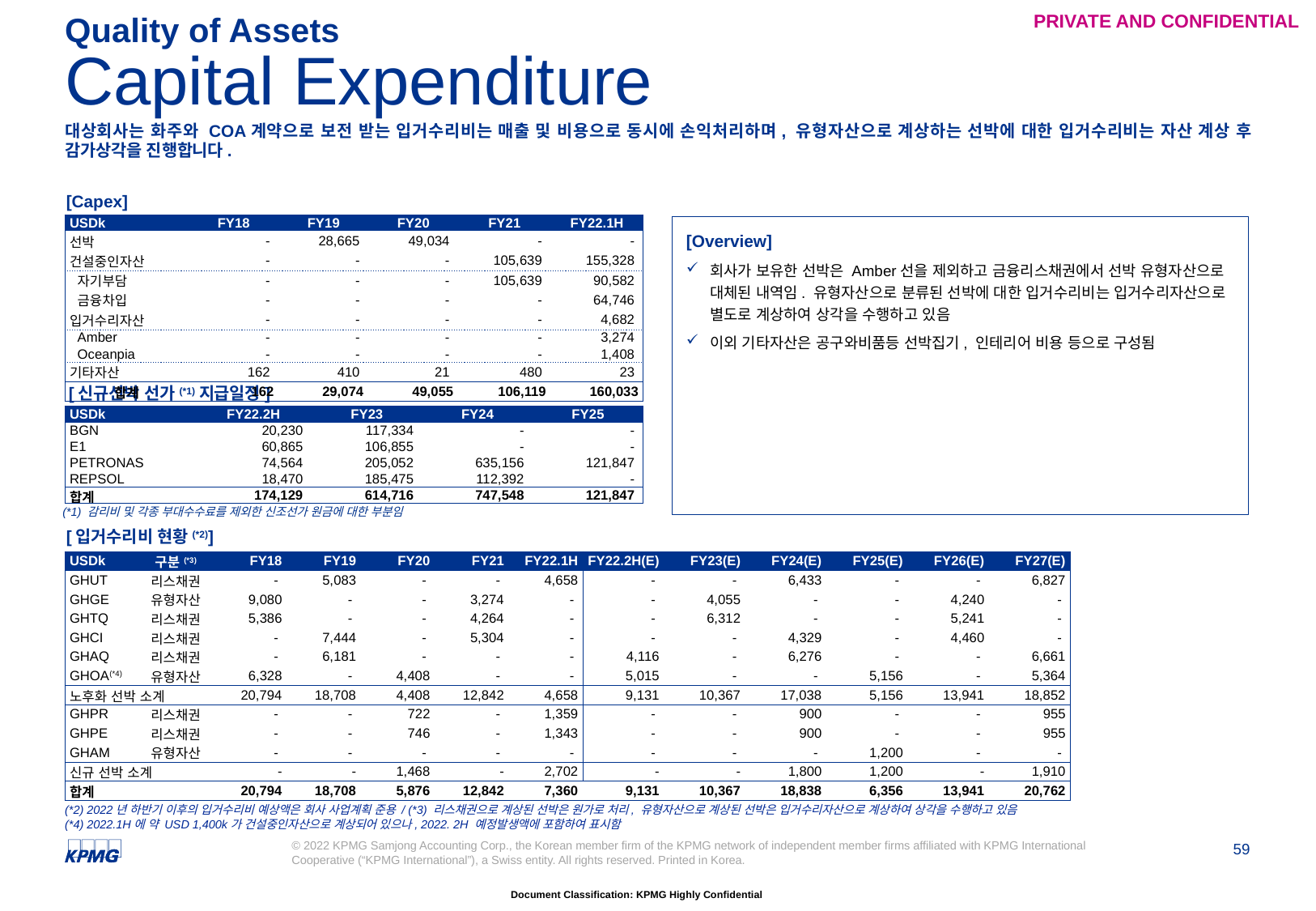

Quality of Assets
# Capital Expenditure
대상회사는 화주와 COA계약으로 보전 받는 입거수리비는 매출 및 비용으로 동시에 손익처리하며, 유형자산으로 계상하는 선박에 대한 입거수리비는 자산 계상 후 감가상각을 진행합니다.
[Capex]
| USDk | FY18 | FY19 | FY20 | FY21 | FY22.1H |
| --- | --- | --- | --- | --- | --- |
| 선박 | - | 28,665 | 49,034 | - | - |
| 건설중인자산 | - | - | - | 105,639 | 155,328 |
| 자기부담 | - | - | - | 105,639 | 90,582 |
| 금융차입 | - | - | - | - | 64,746 |
| 입거수리자산 | - | - | - | - | 4,682 |
| Amber | - | - | - | - | 3,274 |
| Oceanpia | - | - | - | - | 1,408 |
| 기타자산 | 162 | 410 | 21 | 480 | 23 |
| 합계 | 162 | 29,074 | 49,055 | 106,119 | 160,033 |
[Overview]
회사가 보유한 선박은 Amber선을 제외하고 금융리스채권에서 선박 유형자산으로 대체된 내역임. 유형자산으로 분류된 선박에 대한 입거수리비는 입거수리자산으로 별도로 계상하여 상각을 수행하고 있음
이외 기타자산은 공구와비품등 선박집기, 인테리어 비용 등으로 구성됨
[신규선박 선가(*1)지급일정]
| USDk | FY22.2H | FY23 | FY24 | FY25 |
| --- | --- | --- | --- | --- |
| BGN | 20,230 | 117,334 | - | - |
| E1 | 60,865 | 106,855 | - | - |
| PETRONAS | 74,564 | 205,052 | 635,156 | 121,847 |
| REPSOL | 18,470 | 185,475 | 112,392 | - |
| 합계 | 174,129 | 614,716 | 747,548 | 121,847 |
(*1) 감리비 및 각종 부대수수료를 제외한 신조선가 원금에 대한 부분임
[입거수리비 현황(*2)]
| USDk | 구분(\*3) | FY18 | FY19 | FY20 | FY21 | FY22.1H | FY22.2H(E) | FY23(E) | FY24(E) | FY25(E) | FY26(E) | FY27(E) |
| --- | --- | --- | --- | --- | --- | --- | --- | --- | --- | --- | --- | --- |
| GHUT | 리스채권 | - | 5,083 | - | - | 4,658 | - | - | 6,433 | - | - | 6,827 |
| GHGE | 유형자산 | 9,080 | - | - | 3,274 | - | - | 4,055 | - | - | 4,240 | - |
| GHTQ | 리스채권 | 5,386 | - | - | 4,264 | - | - | 6,312 | - | - | 5,241 | - |
| GHCI | 리스채권 | - | 7,444 | - | 5,304 | - | - | - | 4,329 | - | 4,460 | - |
| GHAQ | 리스채권 | - | 6,181 | - | - | - | 4,116 | - | 6,276 | - | - | 6,661 |
| GHOA(\*4) | 유형자산 | 6,328 | - | 4,408 | - | - | 5,015 | - | - | 5,156 | - | 5,364 |
| 노후화 선박 소계 |  | 20,794 | 18,708 | 4,408 | 12,842 | 4,658 | 9,131 | 10,367 | 17,038 | 5,156 | 13,941 | 18,852 |
| GHPR | 리스채권 | - | - | 722 | - | 1,359 | - | - | 900 | - | - | 955 |
| GHPE | 리스채권 | - | - | 746 | - | 1,343 | - | - | 900 | - | - | 955 |
| GHAM | 유형자산 | - | - | - | - | - | - | - | - | 1,200 | - | - |
| 신규 선박 소계 |  | - | - | 1,468 | - | 2,702 | - | - | 1,800 | 1,200 | - | 1,910 |
| 합계 |  | 20,794 | 18,708 | 5,876 | 12,842 | 7,360 | 9,131 | 10,367 | 18,838 | 6,356 | 13,941 | 20,762 |
(*2) 2022년 하반기 이후의 입거수리비 예상액은 회사 사업계획 준용 / (*3) 리스채권으로 계상된 선박은 원가로 처리, 유형자산으로 계상된 선박은 입거수리자산으로 계상하여 상각을 수행하고 있음
(*4) 2022.1H에 약 USD 1,400k가 건설중인자산으로 계상되어 있으나, 2022. 2H 예정발생액에 포함하여 표시함